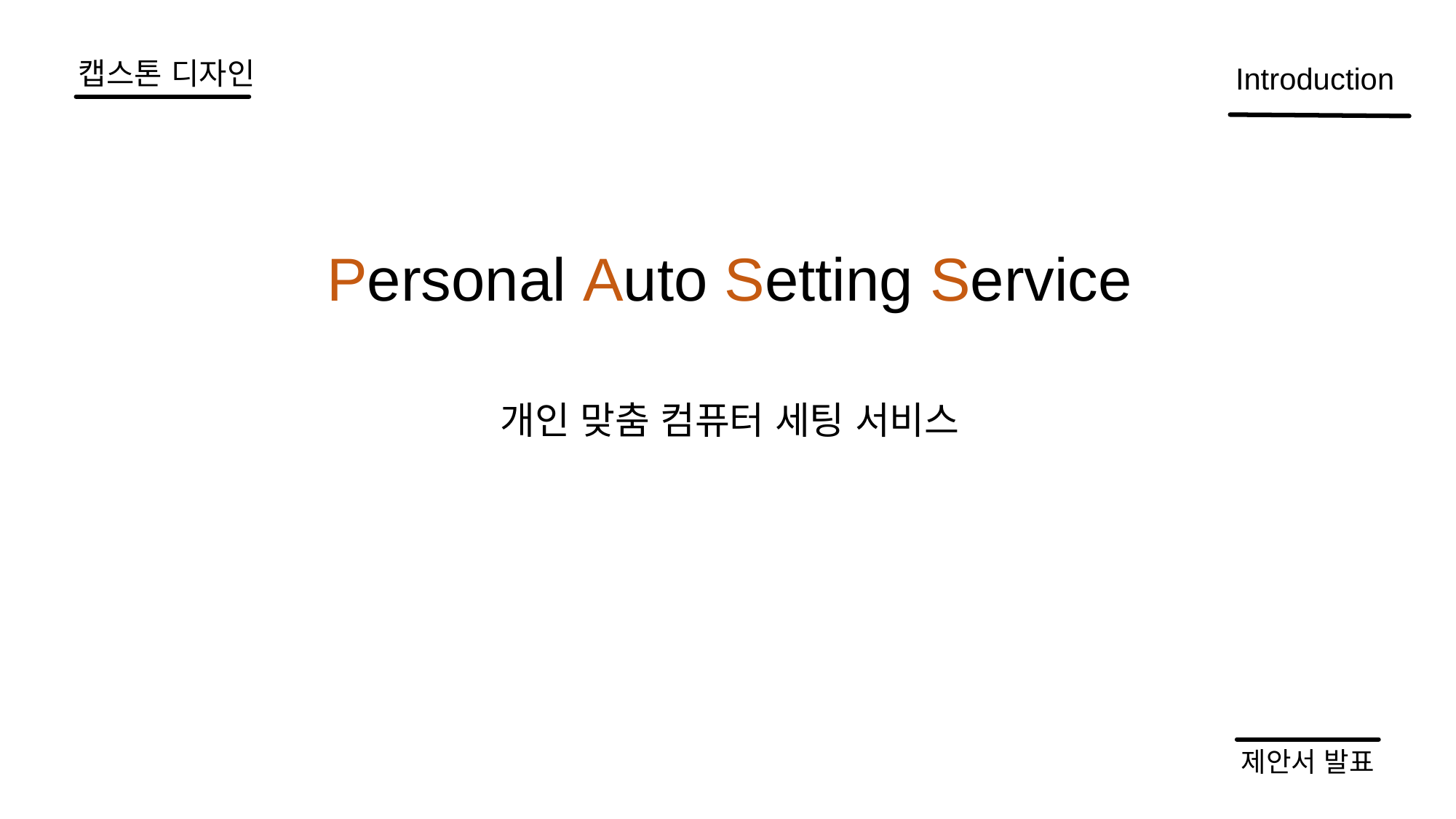

# 캡스톤 디자인
Introduction
Personal Auto Setting Service
개인 맞춤 컴퓨터 세팅 서비스
제안서 발표